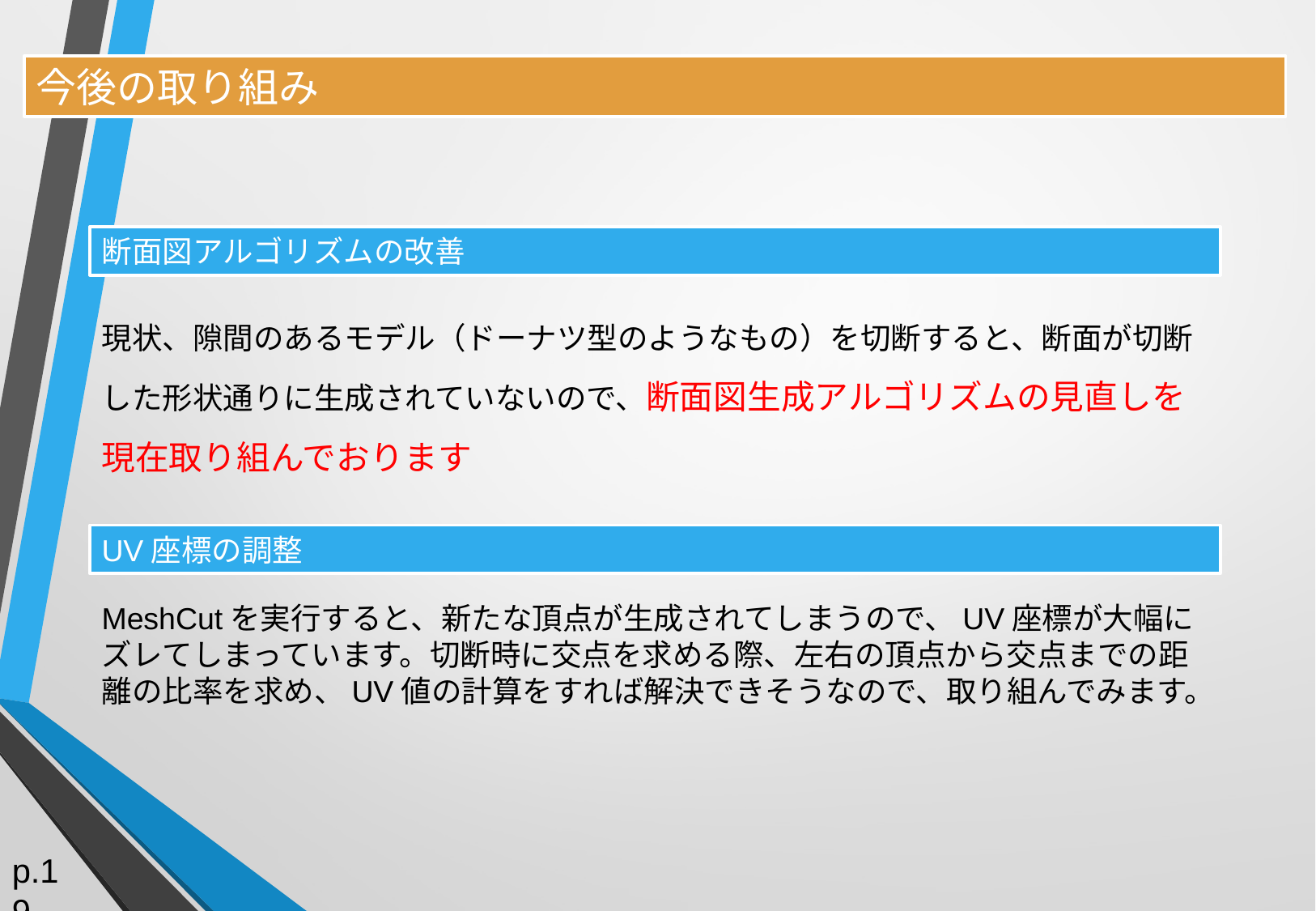

今後の取り組み
断面図アルゴリズムの改善
現状、隙間のあるモデル（ドーナツ型のようなもの）を切断すると、断面が切断した形状通りに生成されていないので、断面図生成アルゴリズムの見直しを現在取り組んでおります
UV座標の調整
MeshCutを実行すると、新たな頂点が生成されてしまうので、UV座標が大幅にズレてしまっています。切断時に交点を求める際、左右の頂点から交点までの距離の比率を求め、UV値の計算をすれば解決できそうなので、取り組んでみます。
p.19